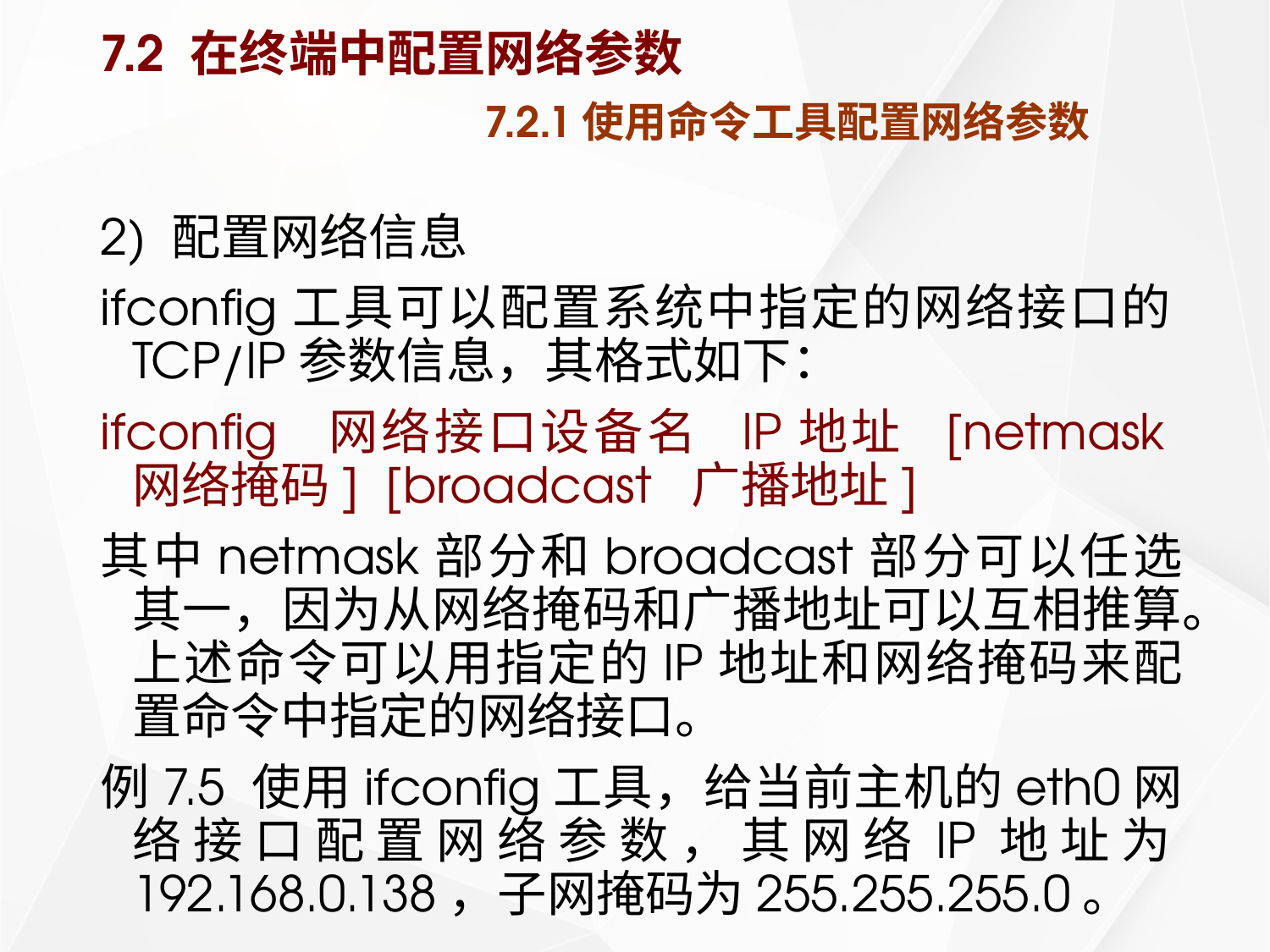

# 7.2 在终端中配置网络参数 7.2.1使用命令工具配置网络参数
2) 配置网络信息
ifconfig工具可以配置系统中指定的网络接口的TCP/IP参数信息，其格式如下：
ifconfig  网络接口设备名  IP地址  [netmask  网络掩码]  [broadcast  广播地址]
其中netmask部分和broadcast部分可以任选其一，因为从网络掩码和广播地址可以互相推算。上述命令可以用指定的IP地址和网络掩码来配置命令中指定的网络接口。
例7.5 使用ifconfig工具，给当前主机的eth0网络接口配置网络参数，其网络IP地址为192.168.0.138，子网掩码为255.255.255.0。